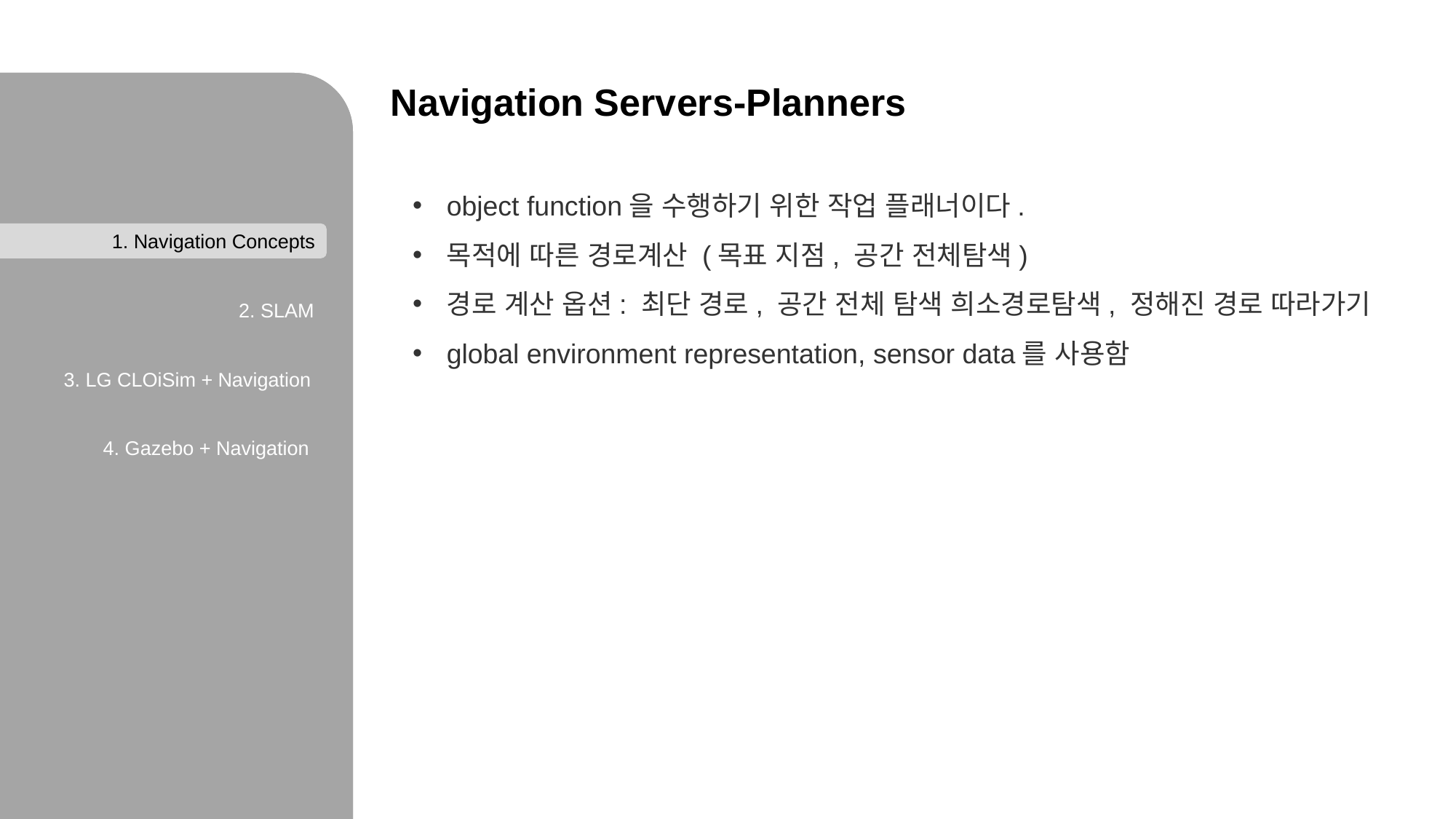

1. Navigation Concepts

2. SLAM
3. LG CLOiSim + Navigation
4. Gazebo + Navigation
Navigation Servers-Planners
object function을 수행하기 위한 작업 플래너이다.
목적에 따른 경로계산 (목표 지점, 공간 전체탐색)
경로 계산 옵션: 최단 경로, 공간 전체 탐색 희소경로탐색, 정해진 경로 따라가기
global environment representation, sensor data를 사용함

1. Navigation Concepts

2. Features of Simulator
3. Comparison of Simulator
4. Research Tasks